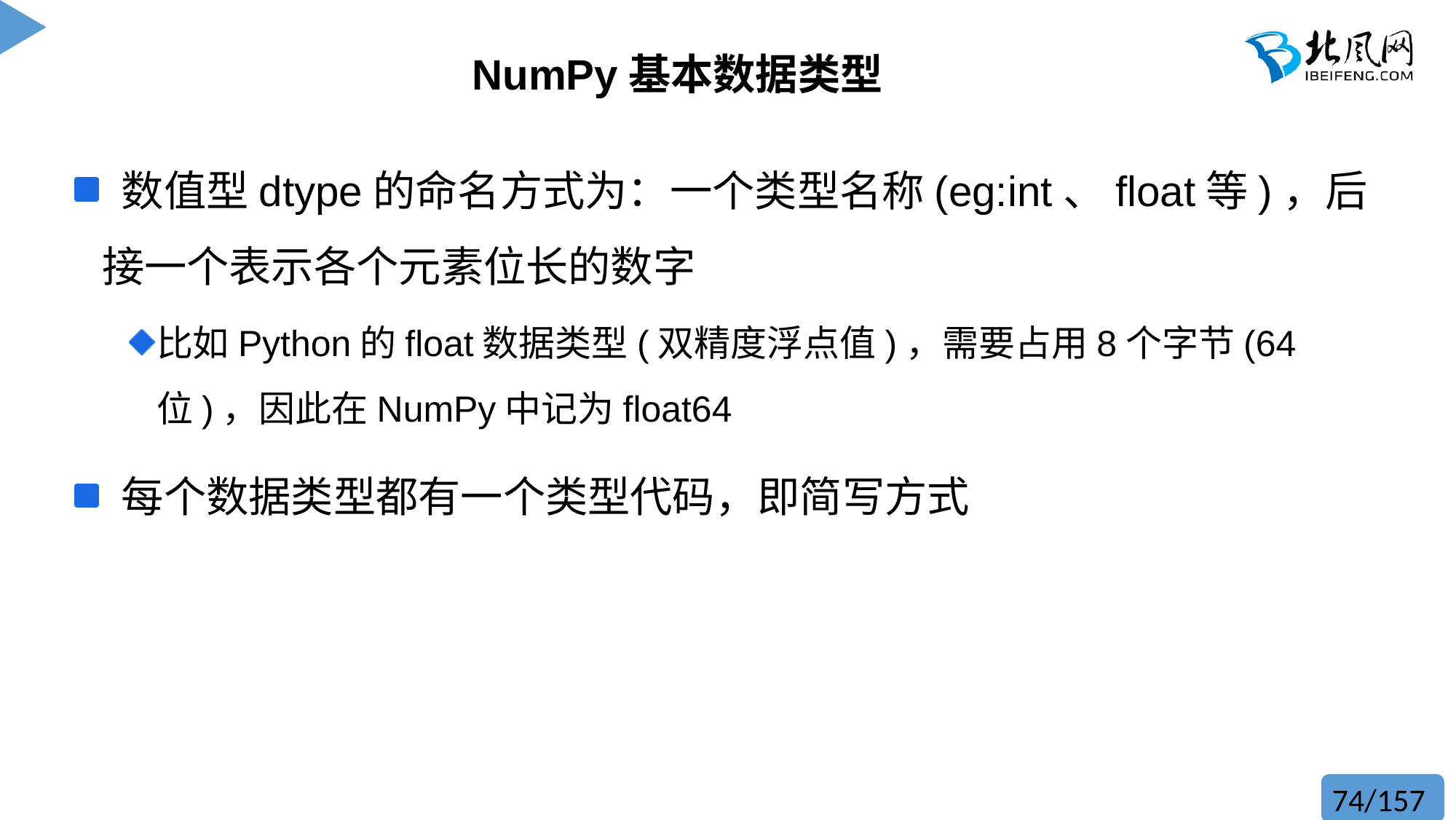

# NumPy基本数据类型
 数值型dtype的命名方式为：一个类型名称(eg:int、float等)，后接一个表示各个元素位长的数字
比如Python的float数据类型(双精度浮点值)，需要占用8个字节(64位)，因此在NumPy中记为float64
 每个数据类型都有一个类型代码，即简写方式